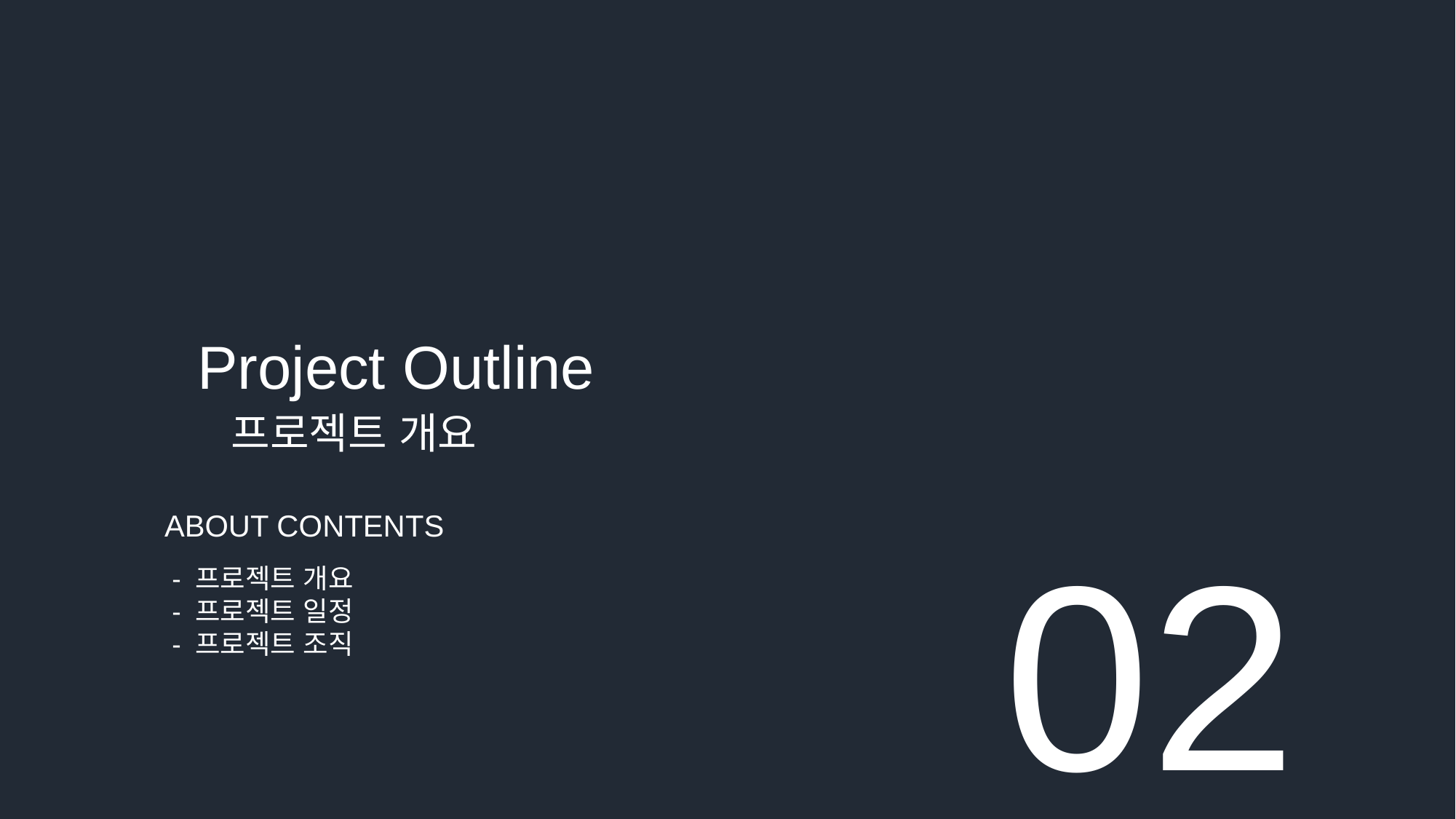

Project Outline
  프로젝트 개요
ABOUT CONTENTS

 - 프로젝트 개요
 - 프로젝트 일정
 - 프로젝트 조직

02